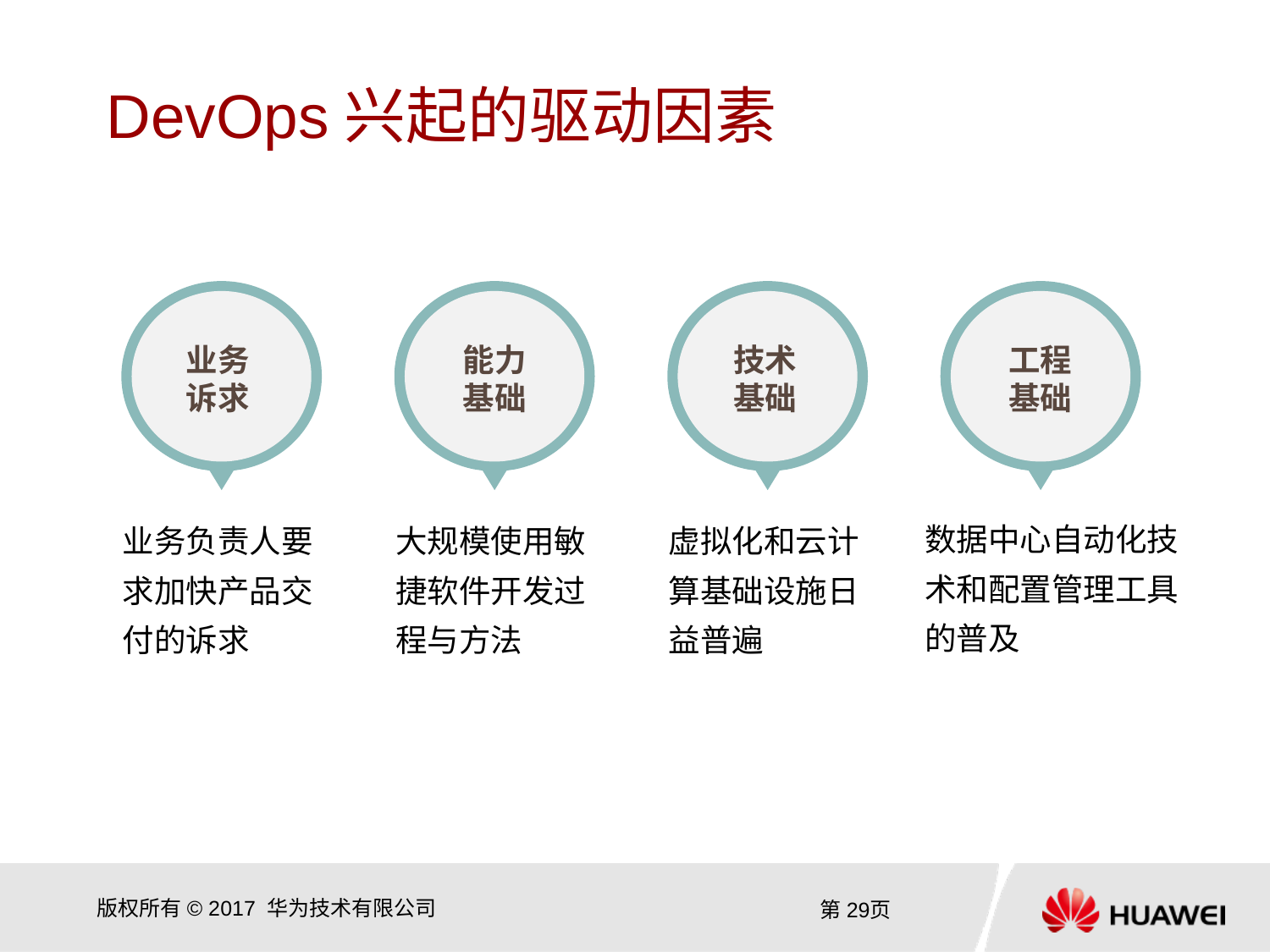

# DevOps兴起的驱动因素

业务诉求
能力
基础
技术
基础
工程
基础
数据中心自动化技术和配置管理工具的普及
业务负责人要求加快产品交付的诉求
大规模使用敏捷软件开发过程与方法
虚拟化和云计算基础设施日益普遍